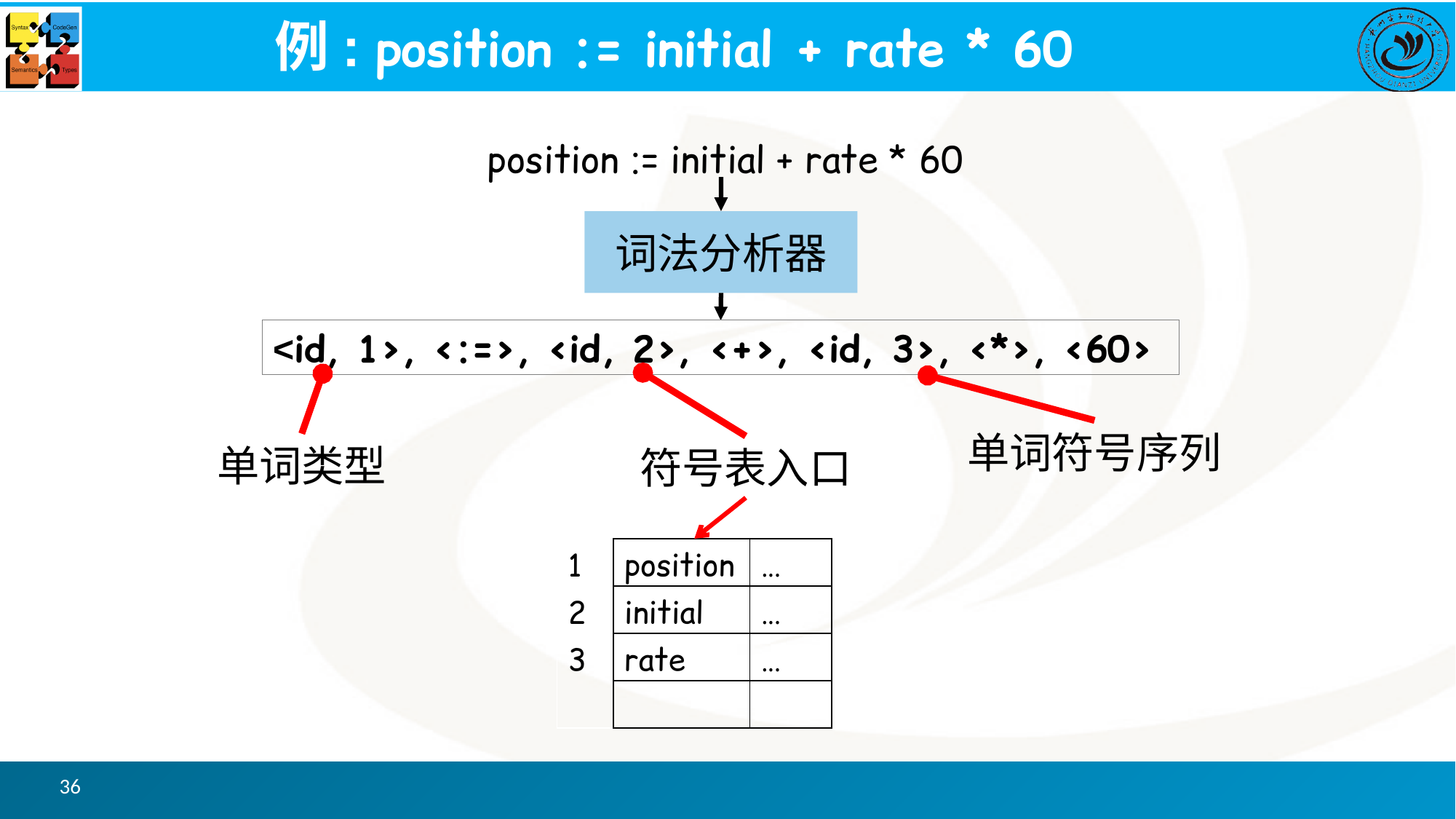

# 例: position := initial + rate * 60
position := initial + rate * 60
词法分析器
<id, 1>, <:=>, <id, 2>, <+>, <id, 3>, <*>, <60>
单词符号序列
单词类型
符号表入口
| 1 | position | … |
| --- | --- | --- |
| 2 | initial | … |
| 3 | rate | … |
|  |  |  |
36